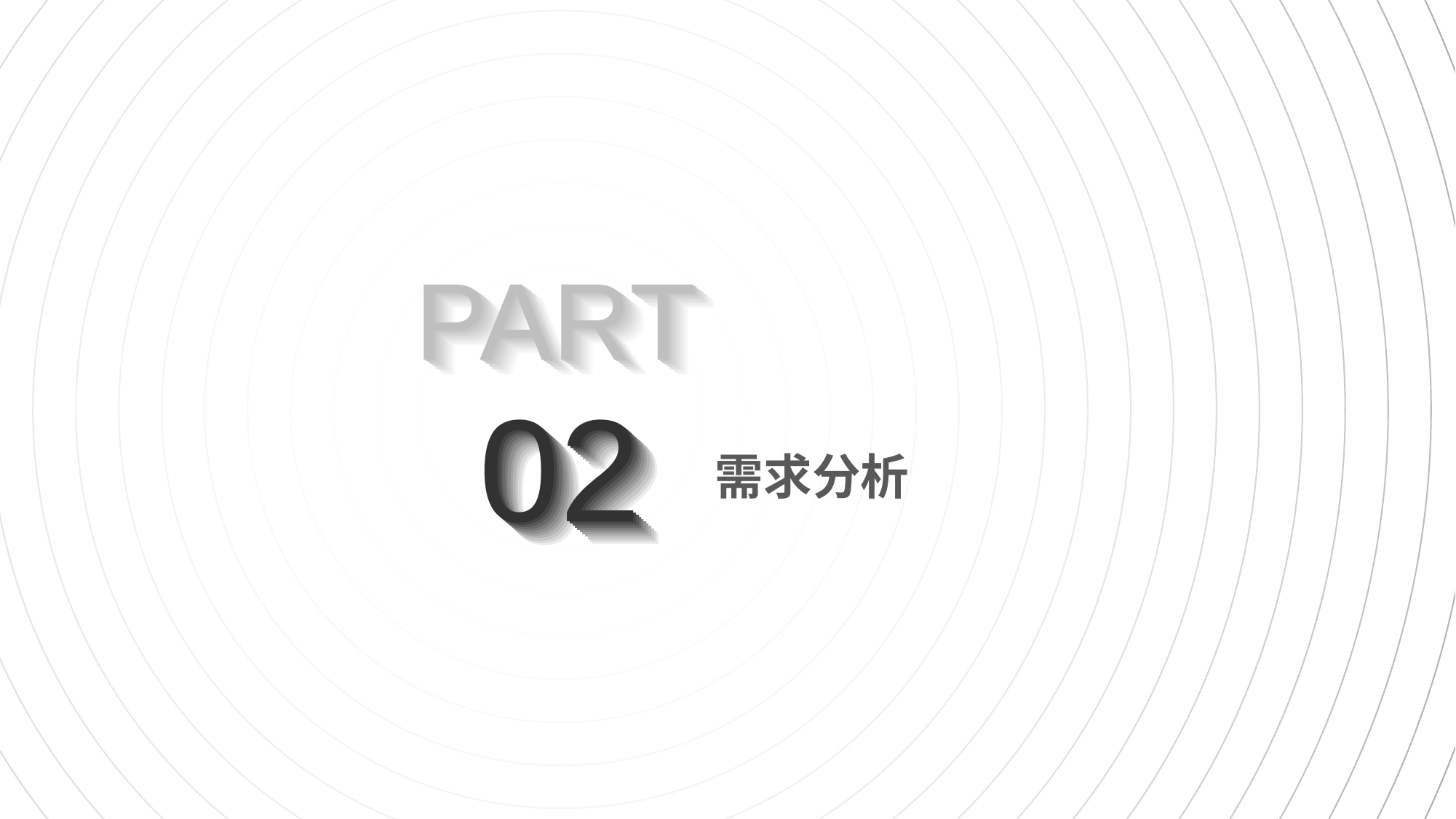

PART
PART
PART
PART
PART
PART
PART
PART
PART
PART
PART
PART
02
02
02
02
02
02
02
02
02
02
02
02
需求分析